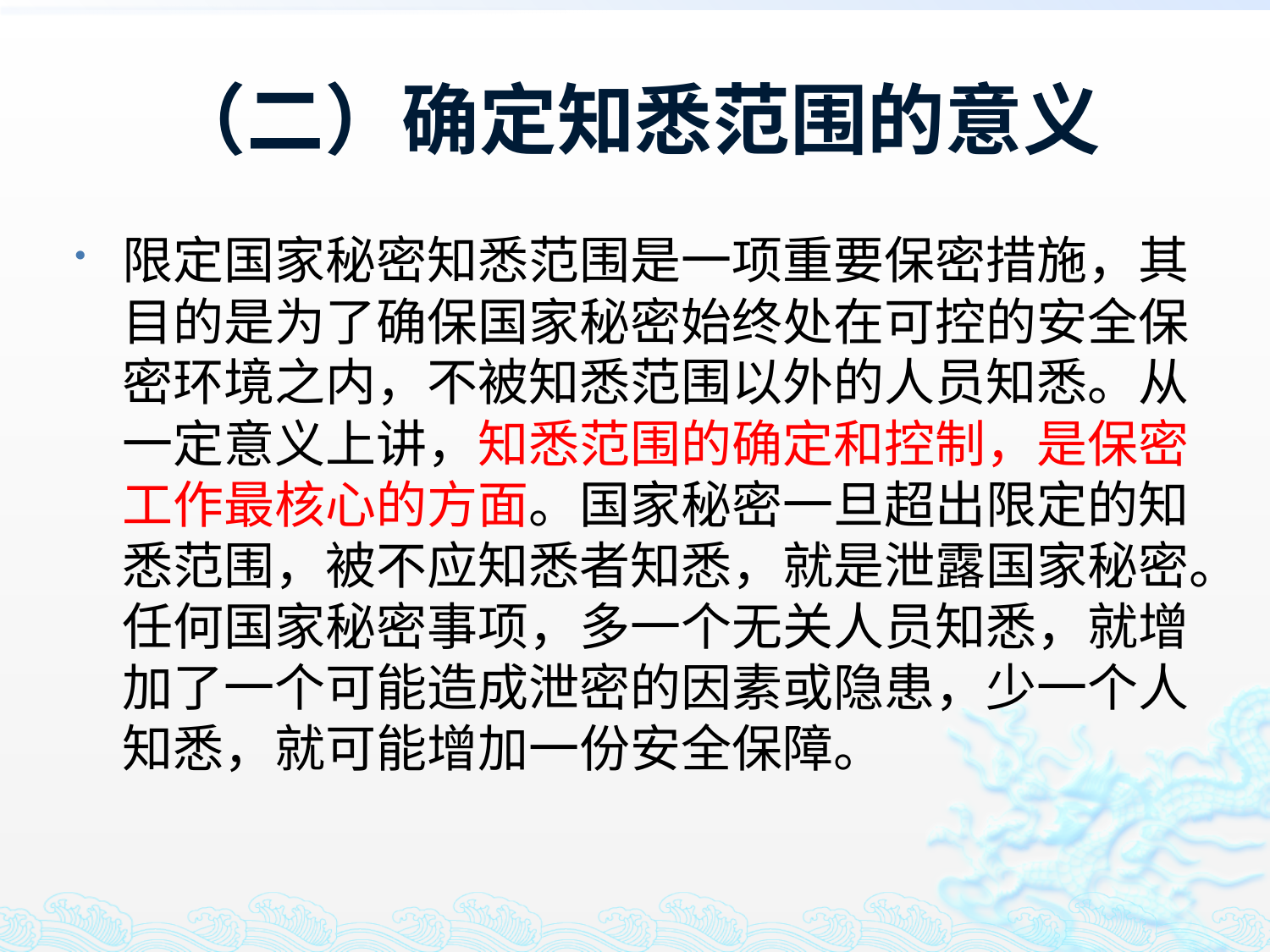

# （二）确定知悉范围的意义
限定国家秘密知悉范围是一项重要保密措施，其目的是为了确保国家秘密始终处在可控的安全保密环境之内，不被知悉范围以外的人员知悉。从一定意义上讲，知悉范围的确定和控制，是保密工作最核心的方面。国家秘密一旦超出限定的知悉范围，被不应知悉者知悉，就是泄露国家秘密。任何国家秘密事项，多一个无关人员知悉，就增加了一个可能造成泄密的因素或隐患，少一个人知悉，就可能增加一份安全保障。